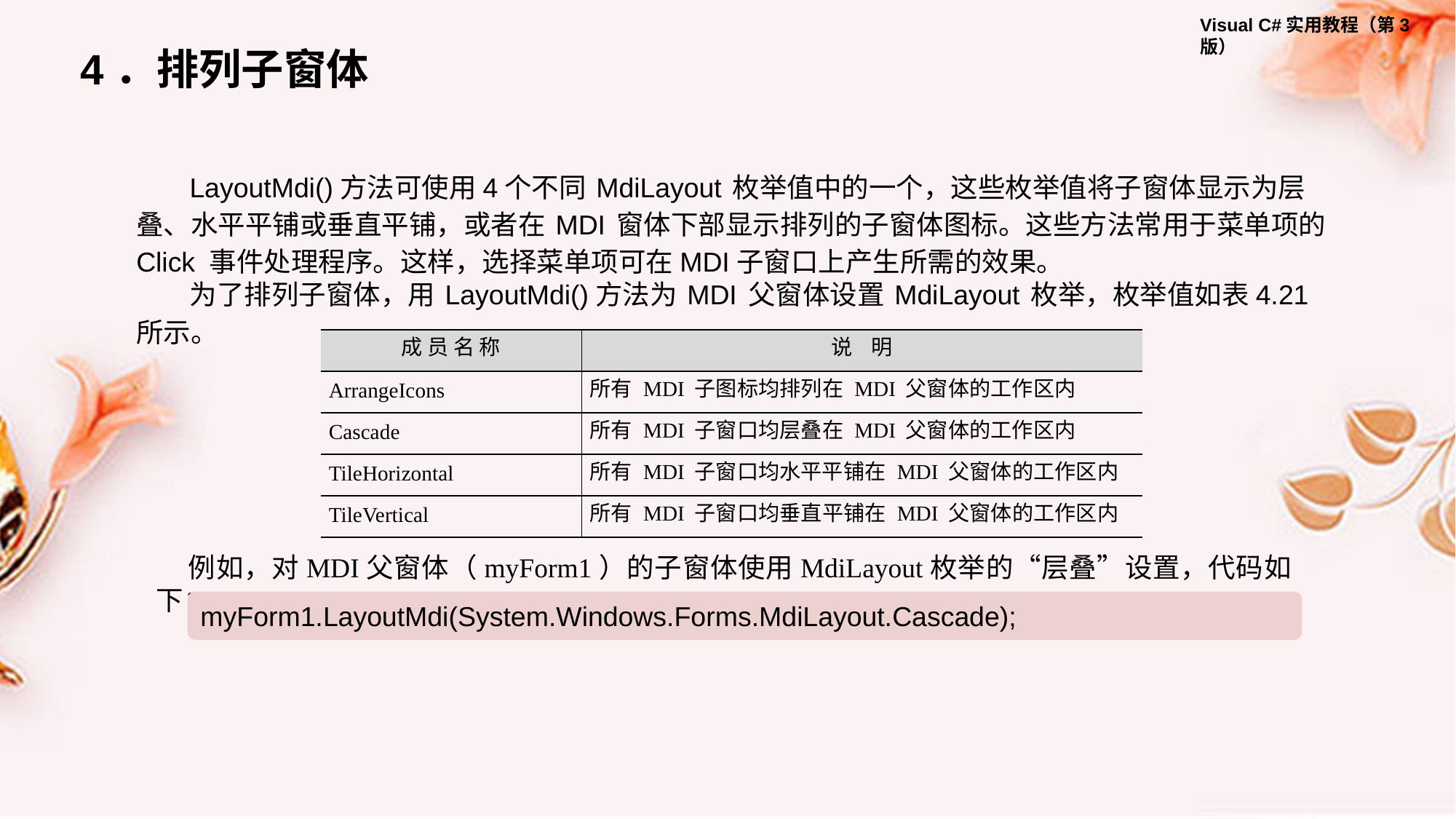

4．排列子窗体
LayoutMdi()方法可使用4个不同 MdiLayout 枚举值中的一个，这些枚举值将子窗体显示为层叠、水平平铺或垂直平铺，或者在 MDI 窗体下部显示排列的子窗体图标。这些方法常用于菜单项的Click 事件处理程序。这样，选择菜单项可在MDI子窗口上产生所需的效果。
为了排列子窗体，用 LayoutMdi()方法为 MDI 父窗体设置 MdiLayout 枚举，枚举值如表4.21所示。
| 成 员 名 称 | 说 明 |
| --- | --- |
| ArrangeIcons | 所有 MDI 子图标均排列在 MDI 父窗体的工作区内 |
| Cascade | 所有 MDI 子窗口均层叠在 MDI 父窗体的工作区内 |
| TileHorizontal | 所有 MDI 子窗口均水平平铺在 MDI 父窗体的工作区内 |
| TileVertical | 所有 MDI 子窗口均垂直平铺在 MDI 父窗体的工作区内 |
例如，对MDI父窗体（myForm1）的子窗体使用MdiLayout枚举的“层叠”设置，代码如下：
myForm1.LayoutMdi(System.Windows.Forms.MdiLayout.Cascade);